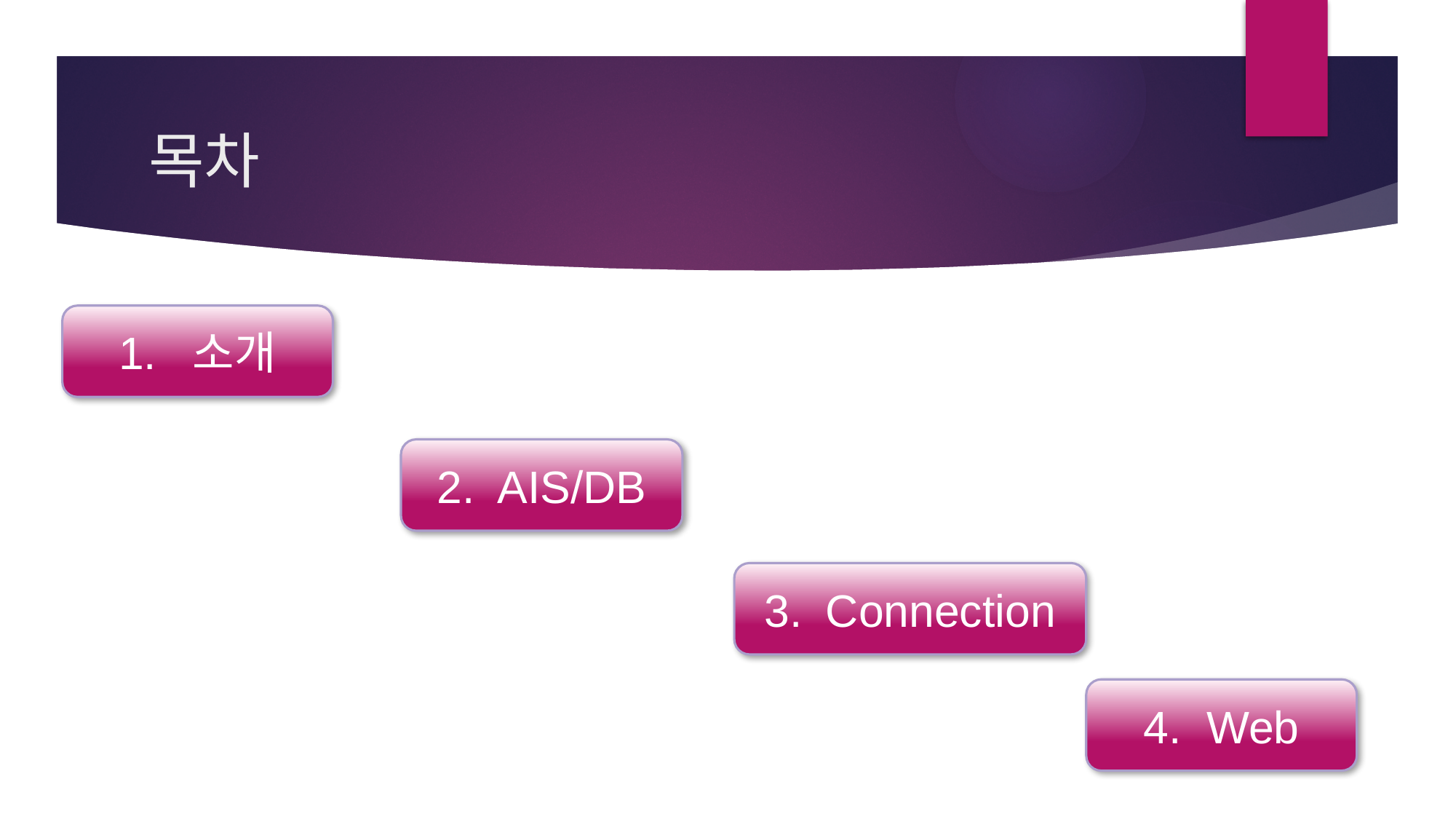

# 목차
1.  소개
2.  AIS/DB
Connection
4.  Web